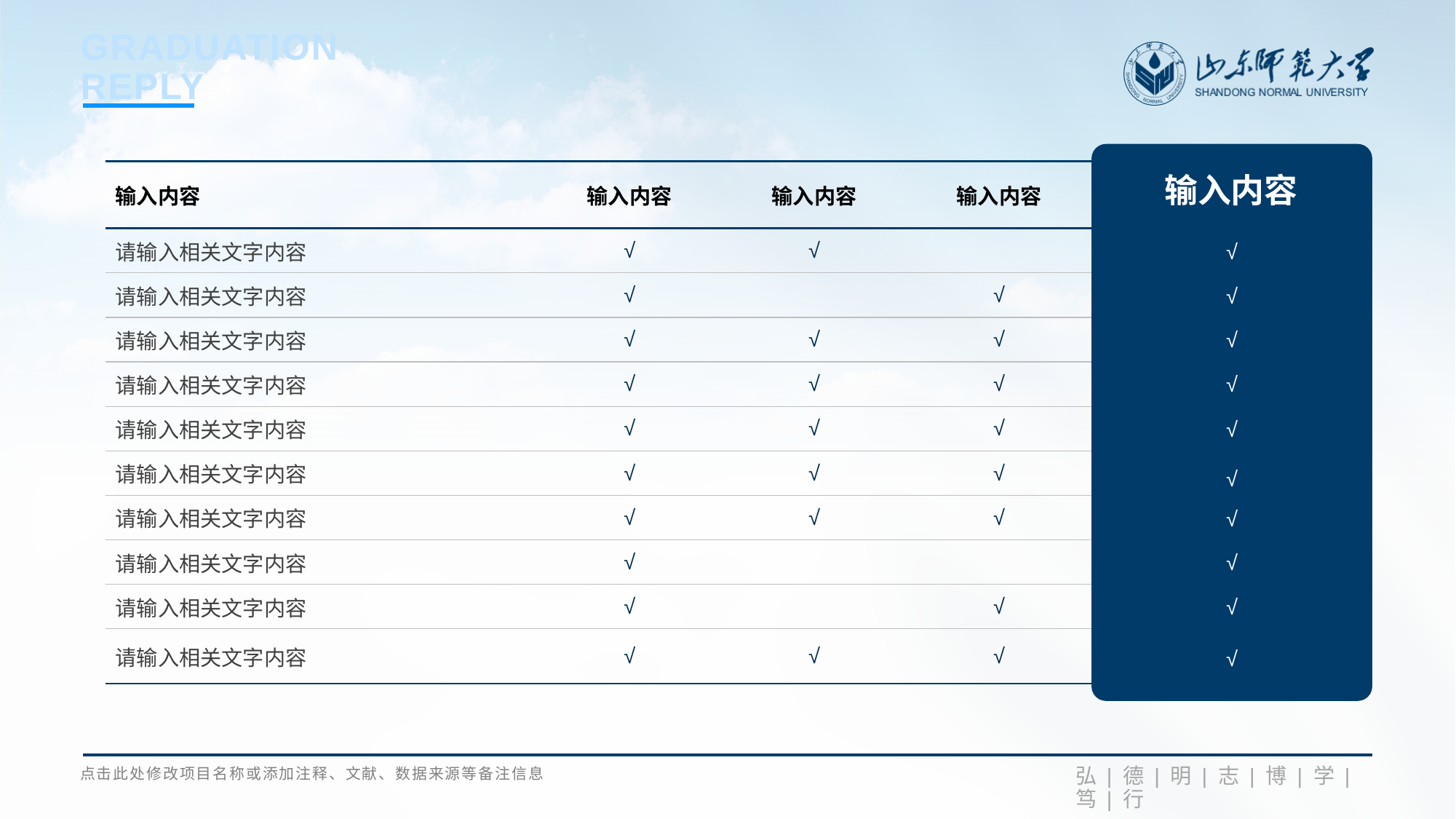

| 输入内容 | 输入内容 | 输入内容 | 输入内容 |
| --- | --- | --- | --- |
| 请输入相关文字内容 | √ | √ |  |
| 请输入相关文字内容 | √ |  | √ |
| 请输入相关文字内容 | √ | √ | √ |
| 请输入相关文字内容 | √ | √ | √ |
| 请输入相关文字内容 | √ | √ | √ |
| 请输入相关文字内容 | √ | √ | √ |
| 请输入相关文字内容 | √ | √ | √ |
| 请输入相关文字内容 | √ |  |  |
| 请输入相关文字内容 | √ |  | √ |
| 请输入相关文字内容 | √ | √ | √ |
输入内容
√
√
√
√
√
√
√
√
√
√